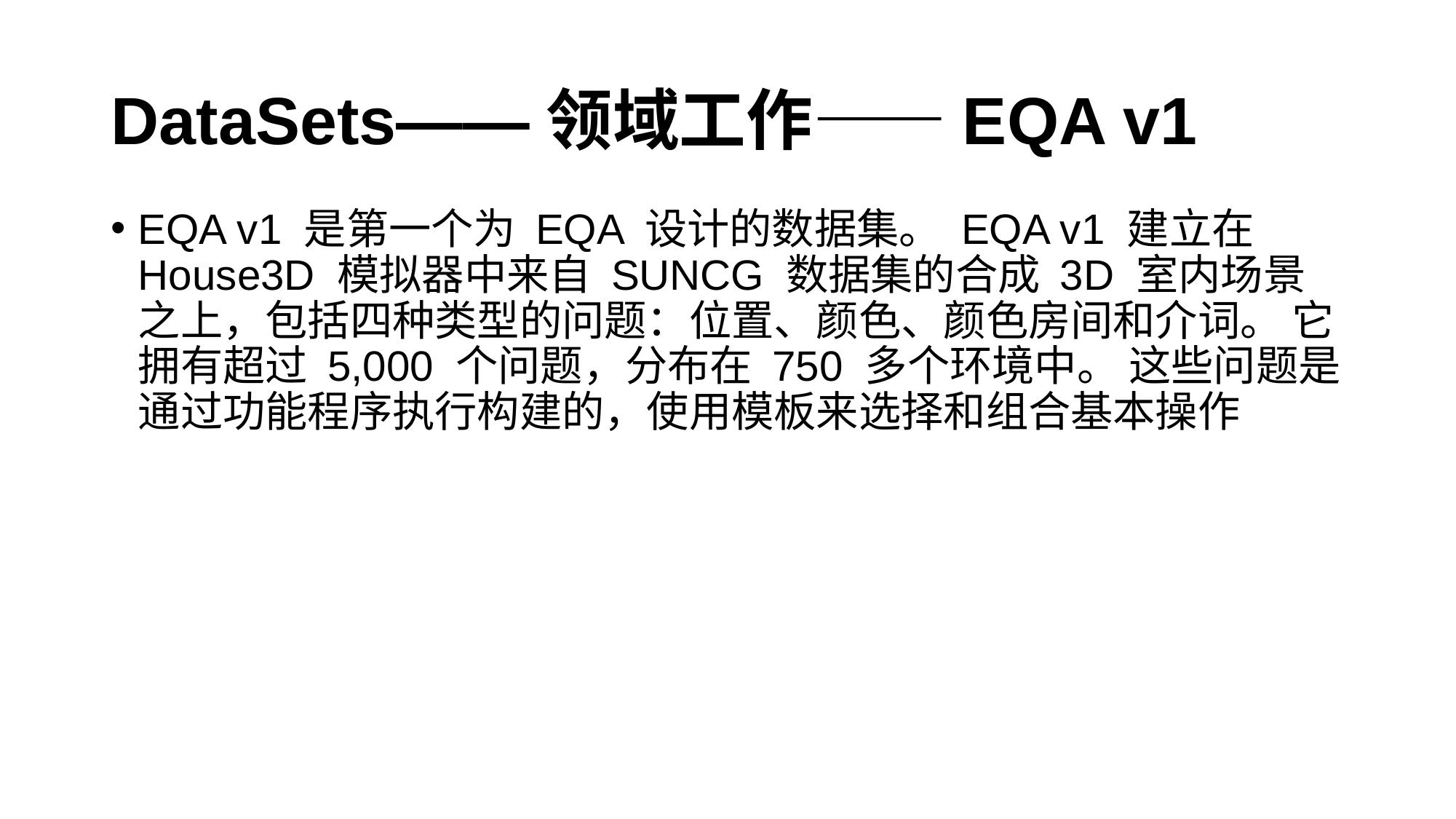

# DataSets——领域工作——EQA v1
EQA v1 是第一个为 EQA 设计的数据集。 EQA v1 建立在 House3D 模拟器中来自 SUNCG 数据集的合成 3D 室内场景之上，包括四种类型的问题：位置、颜色、颜色房间和介词。 它拥有超过 5,000 个问题，分布在 750 多个环境中。 这些问题是通过功能程序执行构建的，使用模板来选择和组合基本操作